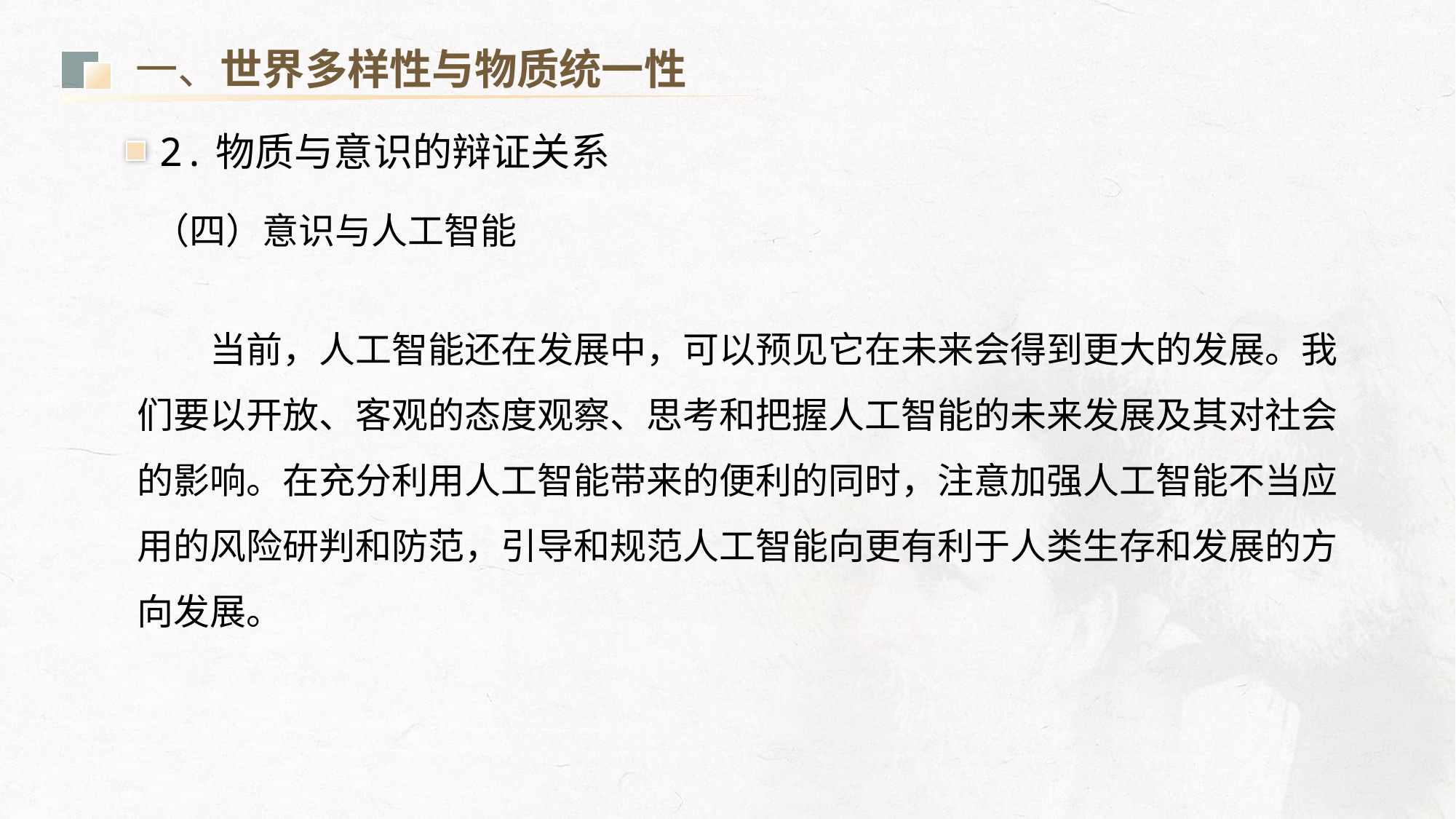

一、世界多样性与物质统一性

2.物质与意识的辩证关系

（四）意识与人工智能
当前，人工智能还在发展中，可以预见它在未来会得到更大的发展。我们要以开放、客观的态度观察、思考和把握人工智能的未来发展及其对社会的影响。在充分利用人工智能带来的便利的同时，注意加强人工智能不当应用的风险研判和防范，引导和规范人工智能向更有利于人类生存和发展的方向发展。